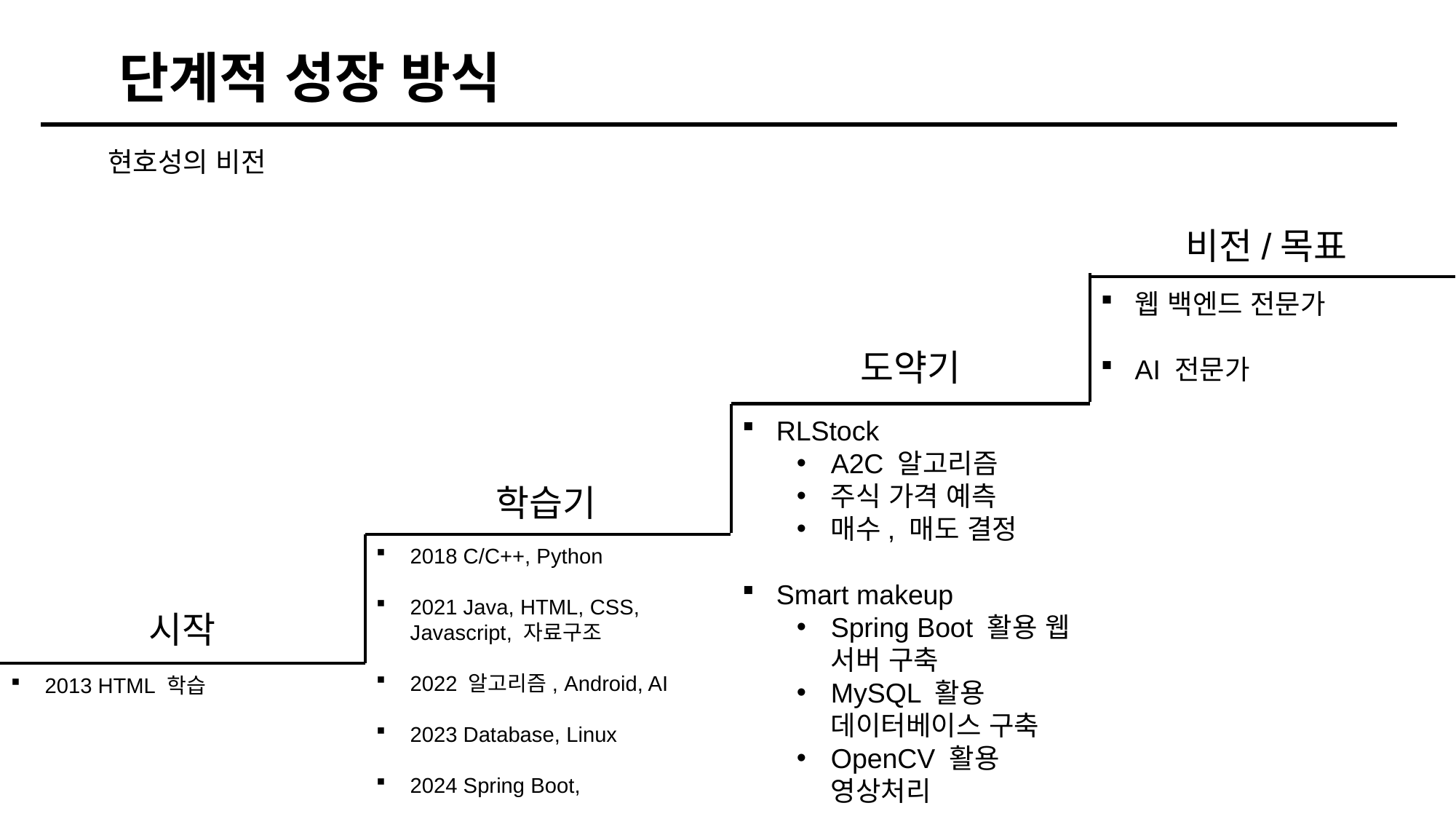

단계적 성장 방식
현호성의 비전
비전/목표
웹 백엔드 전문가

AI 전문가
도약기
RLStock
A2C 알고리즘
주식 가격 예측
매수, 매도 결정

Smart makeup
Spring Boot 활용 웹 서버 구축
MySQL 활용 데이터베이스 구축
OpenCV 활용 영상처리
학습기
2018 C/C++, Python

2021 Java, HTML, CSS, Javascript, 자료구조

2022 알고리즘, Android, AI

2023 Database, Linux

2024 Spring Boot,
시작
2013 HTML 학습